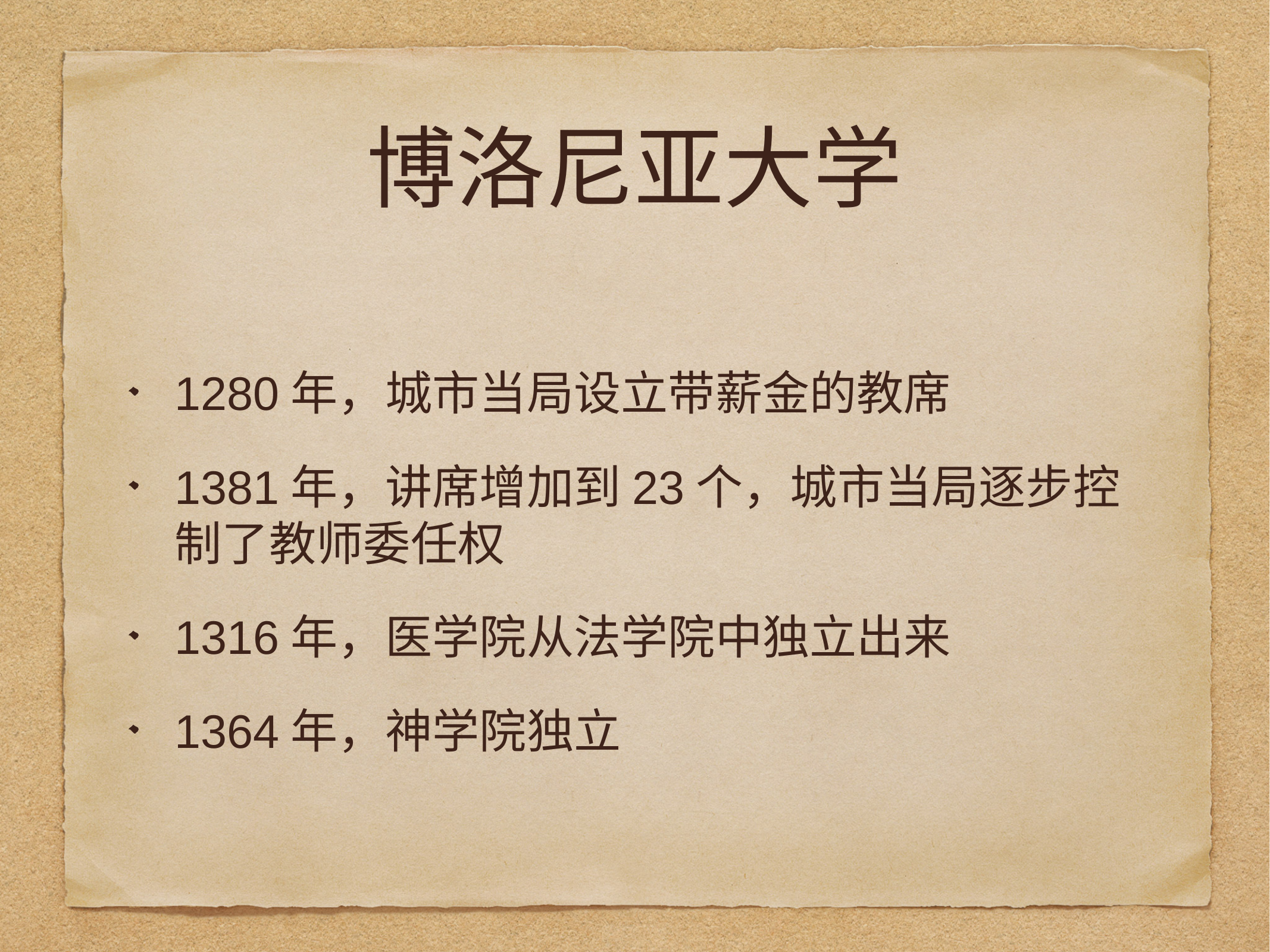

# 博洛尼亚大学
1280年，城市当局设立带薪金的教席
1381年，讲席增加到23个，城市当局逐步控制了教师委任权
1316年，医学院从法学院中独立出来
1364年，神学院独立